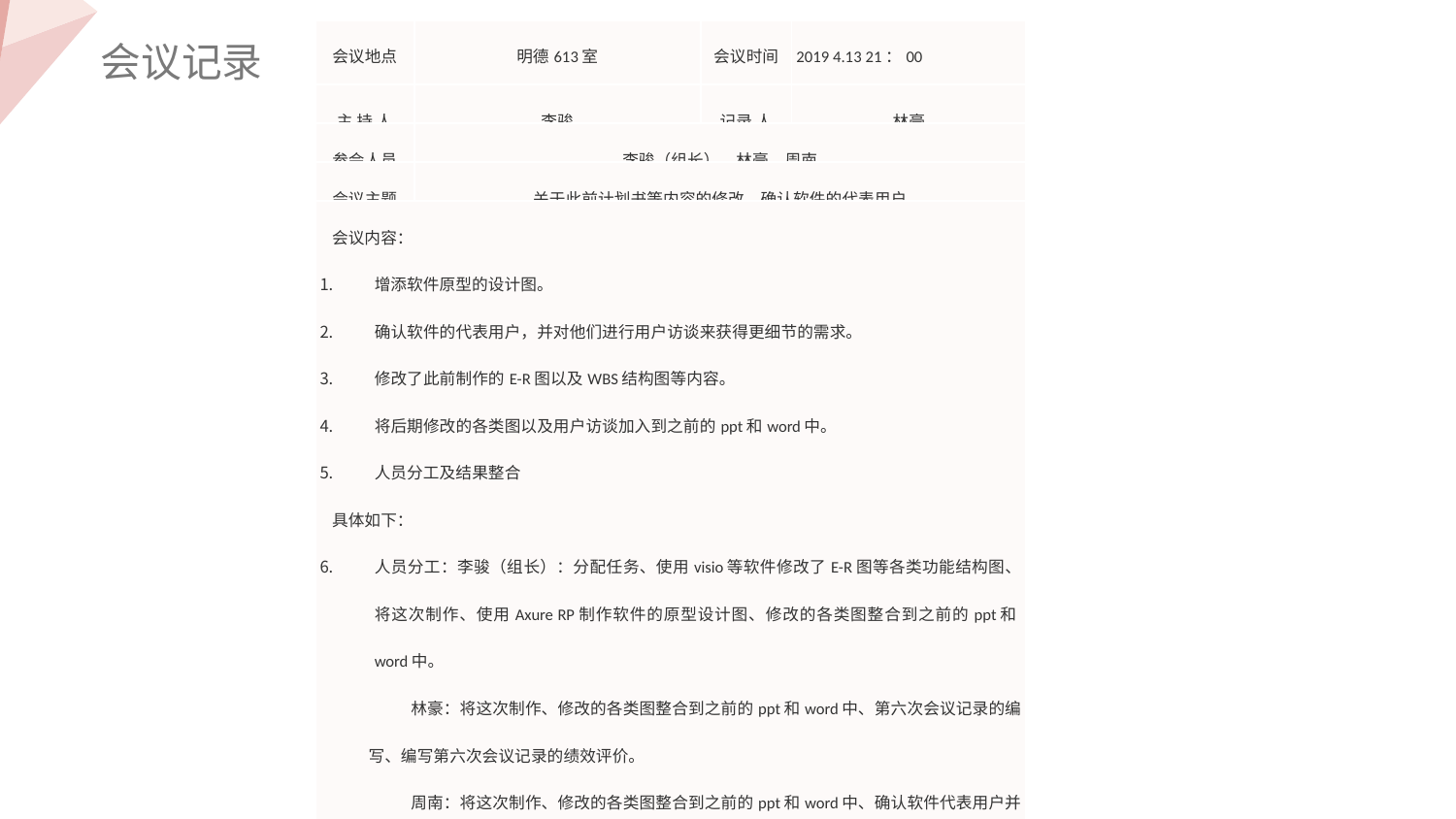

| 会议地点 | 明德613室 | 会议时间 | 2019 4.13 21：00 |
| --- | --- | --- | --- |
| 主 持 人 | 李骏 | 记录 人 | 林豪 |
| 参会人员 | 李骏（组长）、林豪、周南 |  |  |
| 会议主题 | 关于此前计划书等内容的修改、确认软件的代表用户 |  |  |
| 会议内容： 增添软件原型的设计图。 确认软件的代表用户，并对他们进行用户访谈来获得更细节的需求。 修改了此前制作的E-R图以及WBS结构图等内容。 将后期修改的各类图以及用户访谈加入到之前的ppt和word中。 人员分工及结果整合 具体如下： 人员分工：李骏（组长）：分配任务、使用visio等软件修改了E-R图等各类功能结构图、将这次制作、使用Axure RP制作软件的原型设计图、修改的各类图整合到之前的ppt和word中。 林豪：将这次制作、修改的各类图整合到之前的ppt和word中、第六次会议记录的编写、编写第六次会议记录的绩效评价。 周南：将这次制作、修改的各类图整合到之前的ppt和word中、确认软件代表用户并取得用户访谈、项目负责人、配置管理文件。 近期安排： 4.14汇总结果，由李骏整合并发送到杨老师的邮箱。 4.21会继续开会并分配作业。 |  |  |  |
会议记录